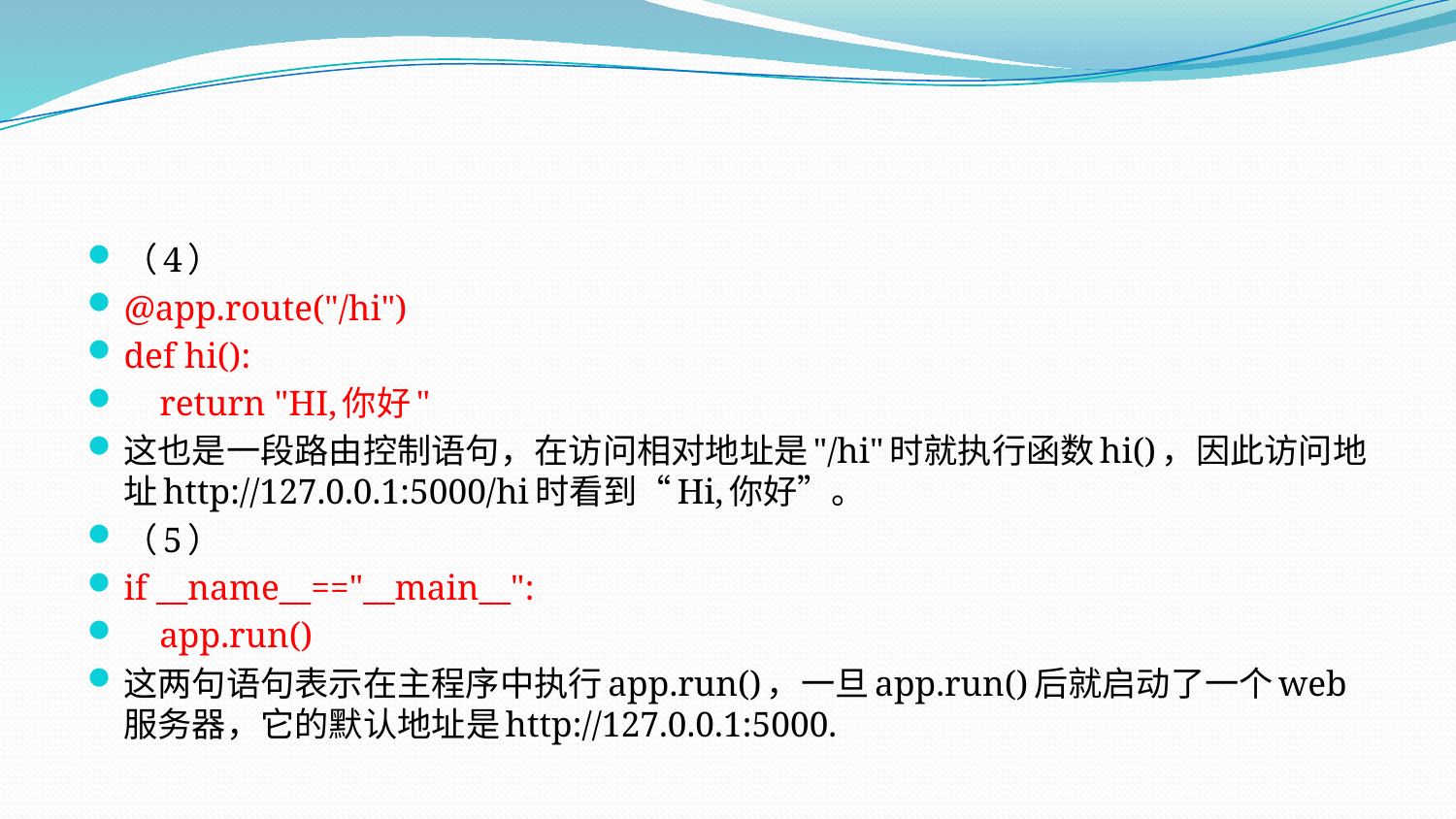

#
（4）
@app.route("/hi")
def hi():
    return "HI,你好"
这也是一段路由控制语句，在访问相对地址是"/hi"时就执行函数hi()，因此访问地址http://127.0.0.1:5000/hi时看到“Hi,你好”。
（5）
if __name__=="__main__":
    app.run()
这两句语句表示在主程序中执行app.run()，一旦app.run()后就启动了一个web服务器，它的默认地址是http://127.0.0.1:5000.